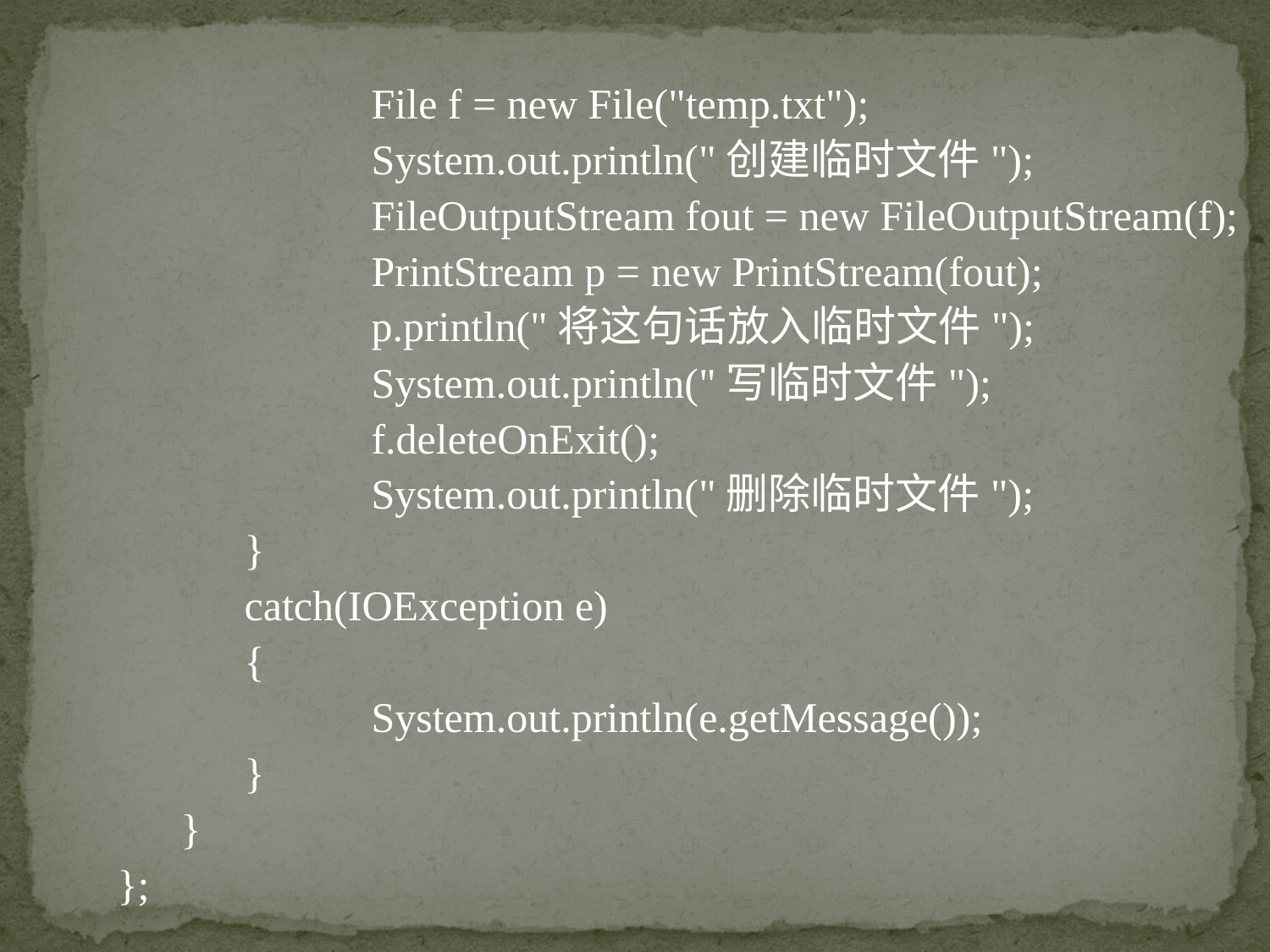

File f = new File("temp.txt");
		System.out.println("创建临时文件");
		FileOutputStream fout = new FileOutputStream(f);
		PrintStream p = new PrintStream(fout);
		p.println("将这句话放入临时文件");
		System.out.println("写临时文件");
		f.deleteOnExit();
		System.out.println("删除临时文件");
	}
	catch(IOException e)
	{
		System.out.println(e.getMessage());
	}
      }
};